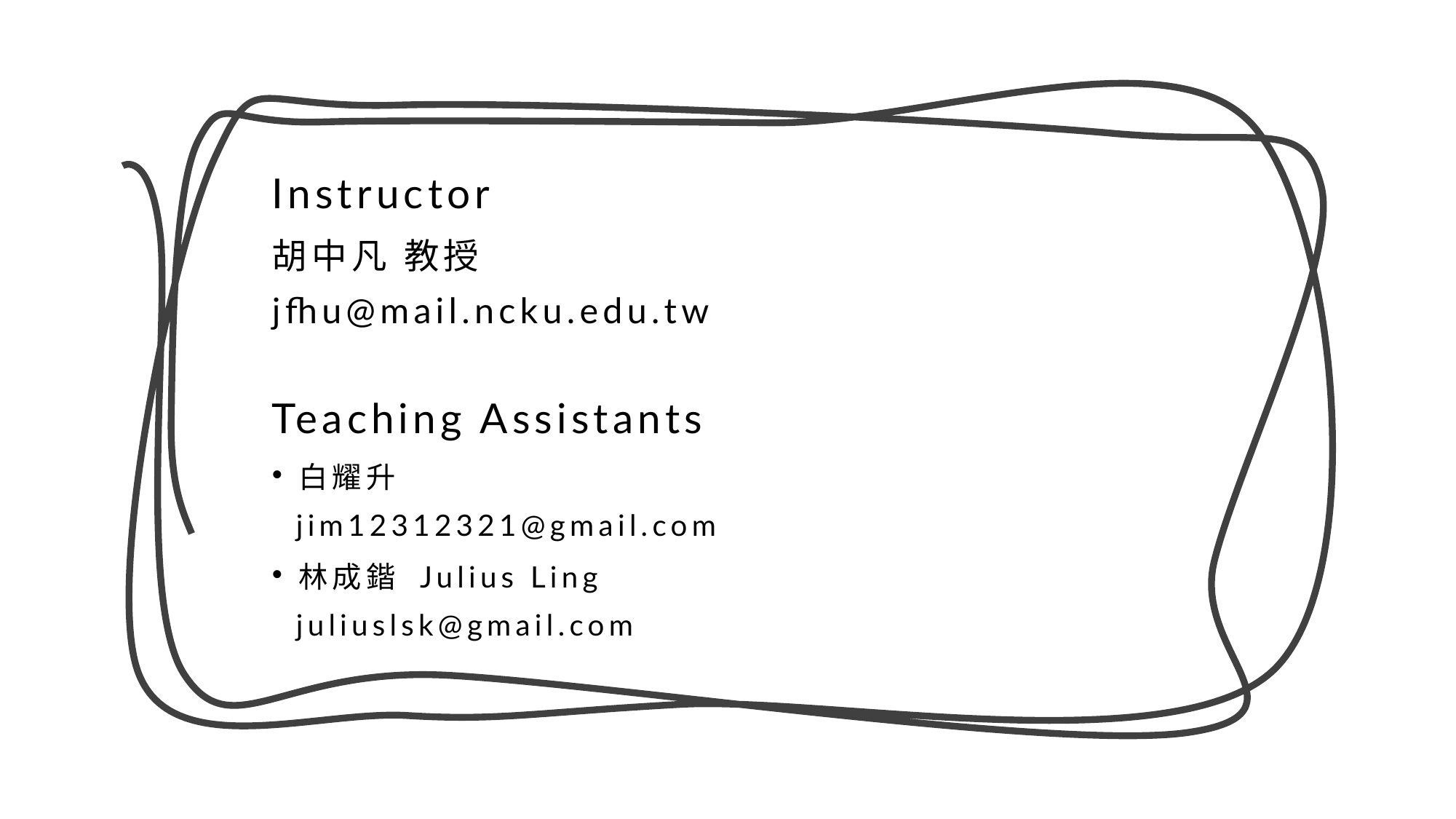

Instructor
胡中凡 教授
jfhu@mail.ncku.edu.tw

Teaching Assistants
白耀升
  jim12312321@gmail.com
林成鍇 Julius Ling
  juliuslsk@gmail.com